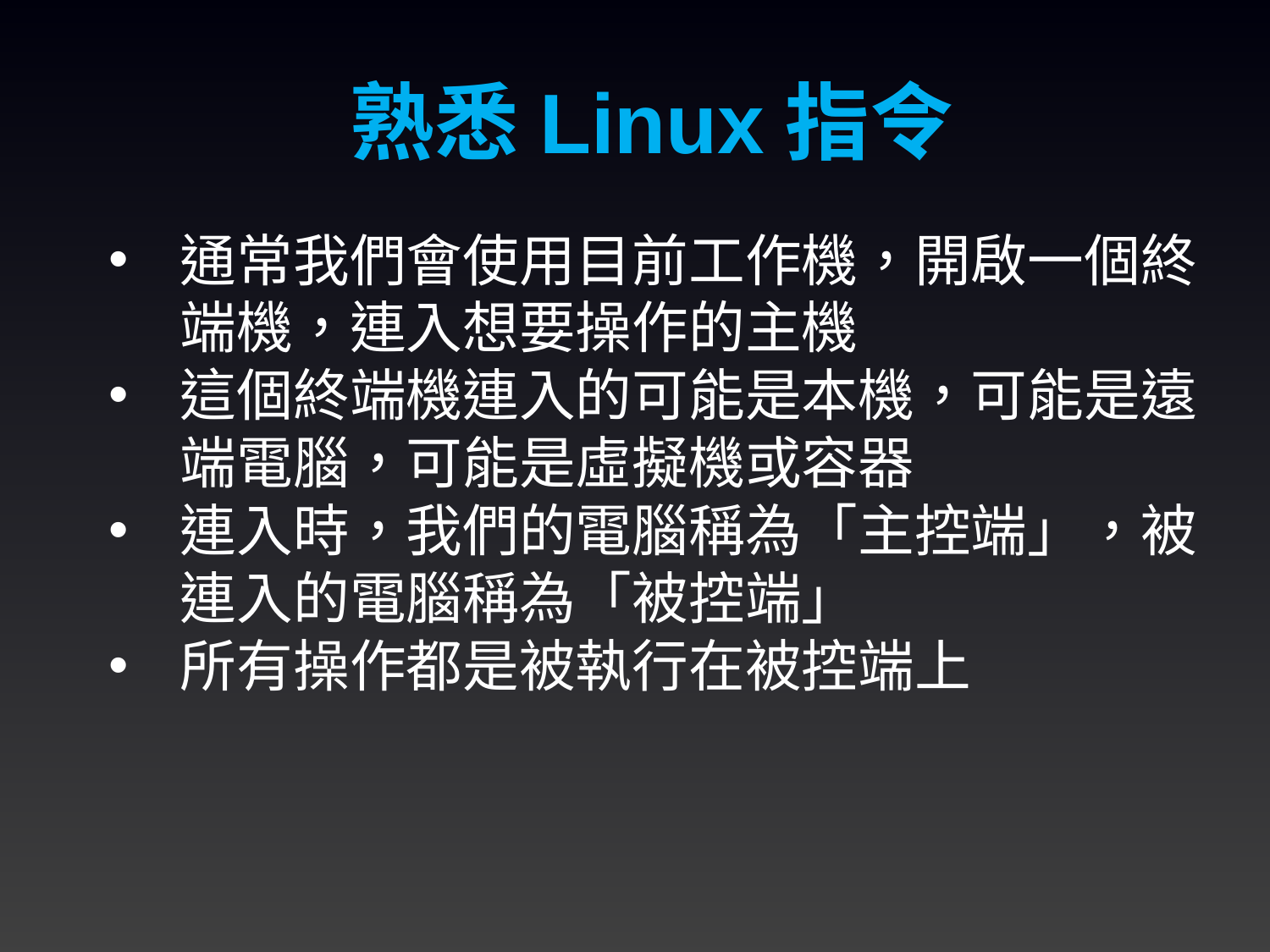

熟悉Linux指令
通常我們會使用目前工作機，開啟一個終端機，連入想要操作的主機
這個終端機連入的可能是本機，可能是遠端電腦，可能是虛擬機或容器
連入時，我們的電腦稱為「主控端」，被連入的電腦稱為「被控端」
所有操作都是被執行在被控端上